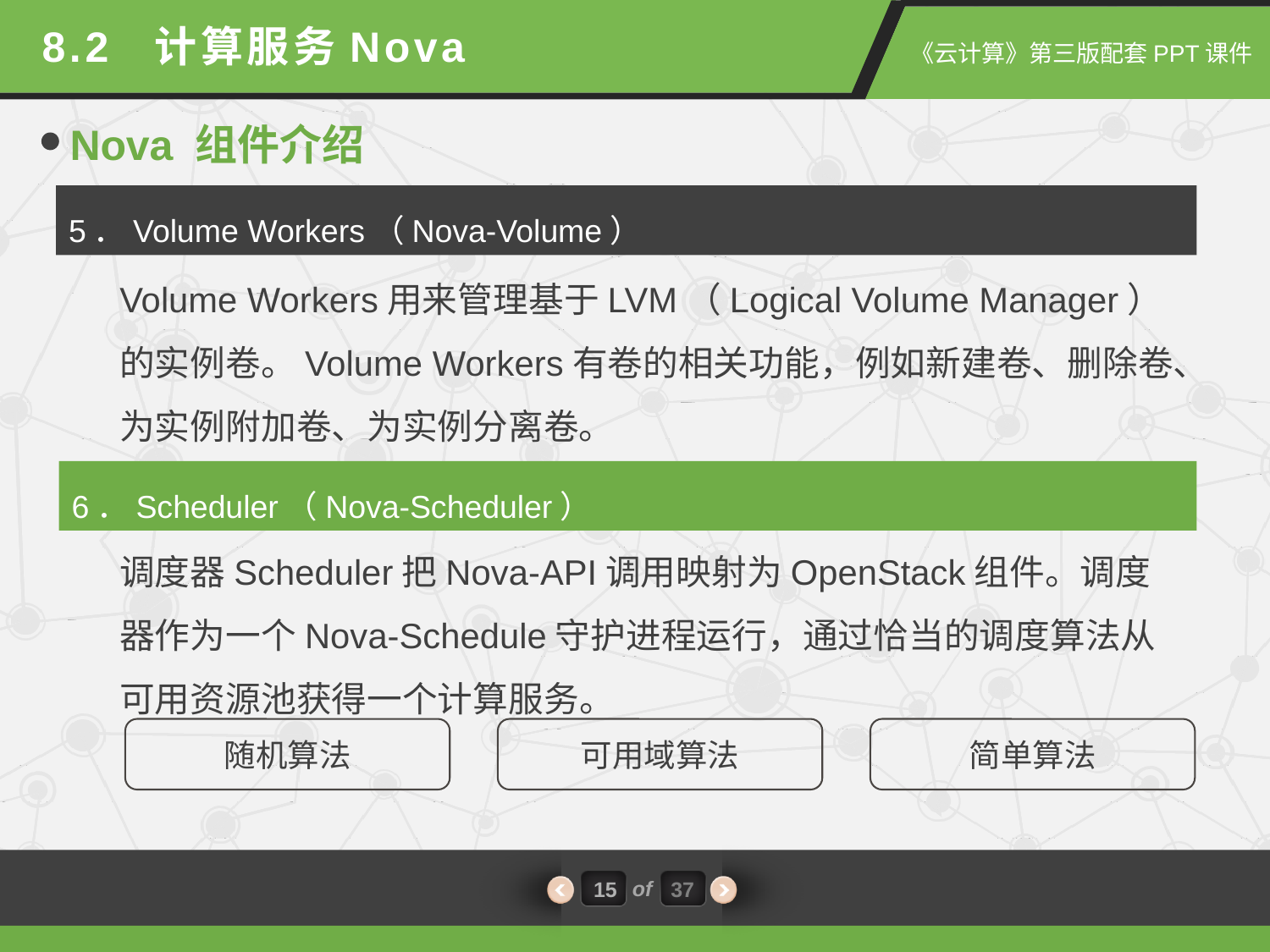

8.2  计算服务Nova
Nova 组件介绍

5．Volume Workers（Nova-Volume）
Volume Workers用来管理基于LVM（Logical Volume Manager）的实例卷。Volume Workers有卷的相关功能，例如新建卷、删除卷、为实例附加卷、为实例分离卷。
6．Scheduler（Nova-Scheduler）
调度器Scheduler把Nova-API调用映射为OpenStack组件。调度器作为一个Nova-Schedule守护进程运行，通过恰当的调度算法从可用资源池获得一个计算服务。
随机算法
可用域算法
简单算法
15